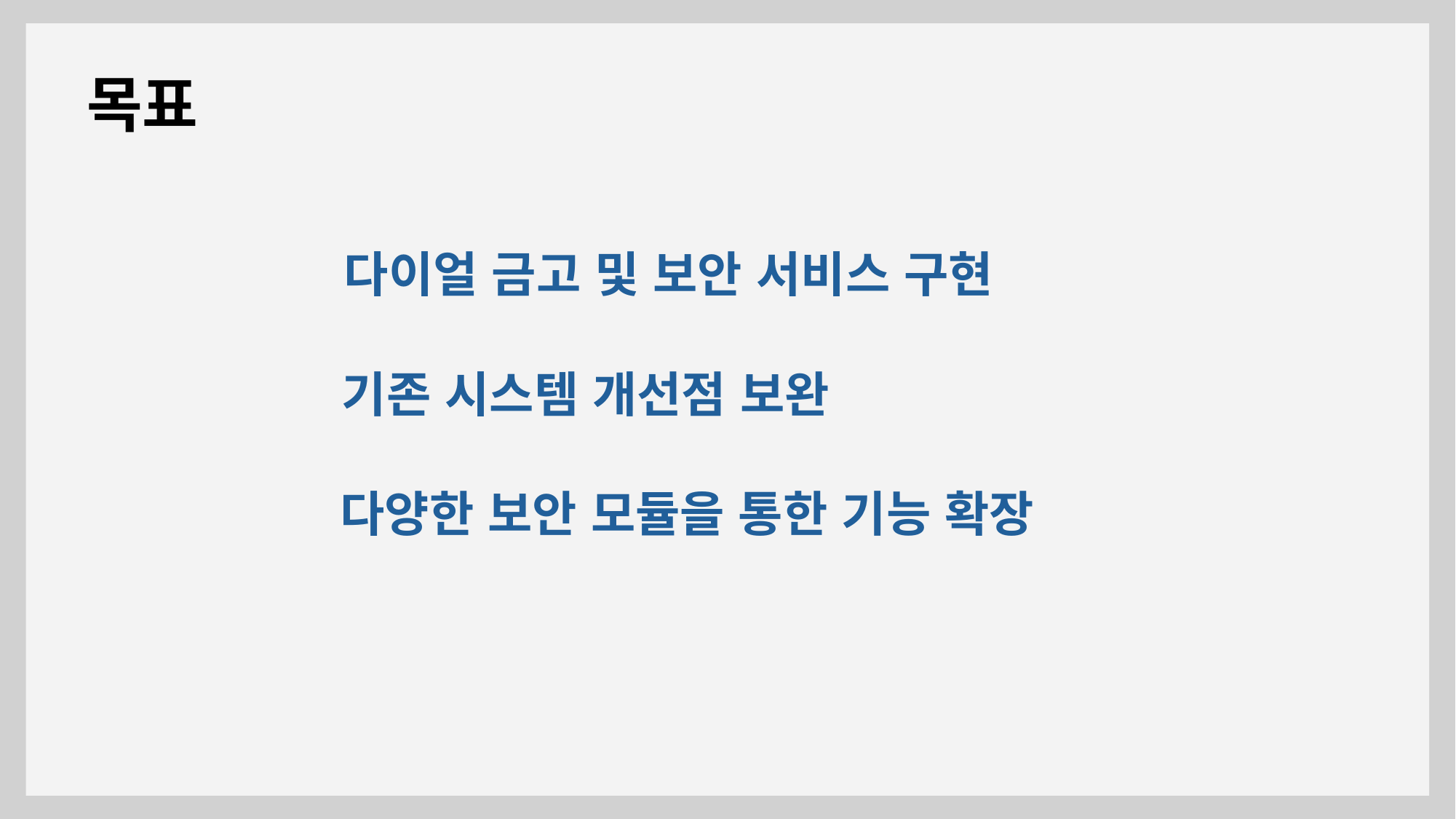

목표

다이얼 금고 및 보안 서비스 구현
기존 시스템 개선점 보완
다양한 보안 모듈을 통한 기능 확장